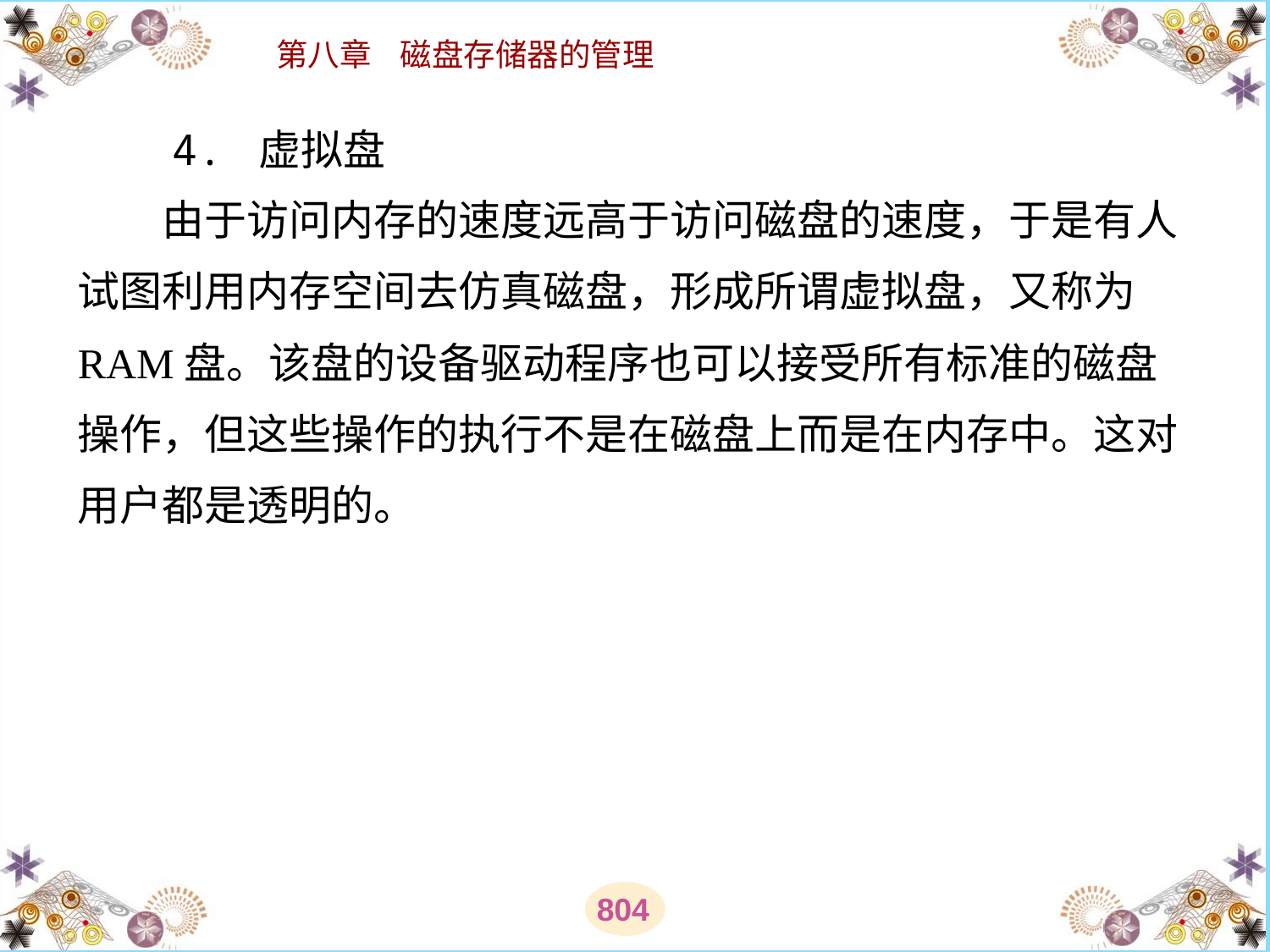

# 4. 虚拟盘 　　由于访问内存的速度远高于访问磁盘的速度，于是有人试图利用内存空间去仿真磁盘，形成所谓虚拟盘，又称为RAM盘。该盘的设备驱动程序也可以接受所有标准的磁盘操作，但这些操作的执行不是在磁盘上而是在内存中。这对用户都是透明的。